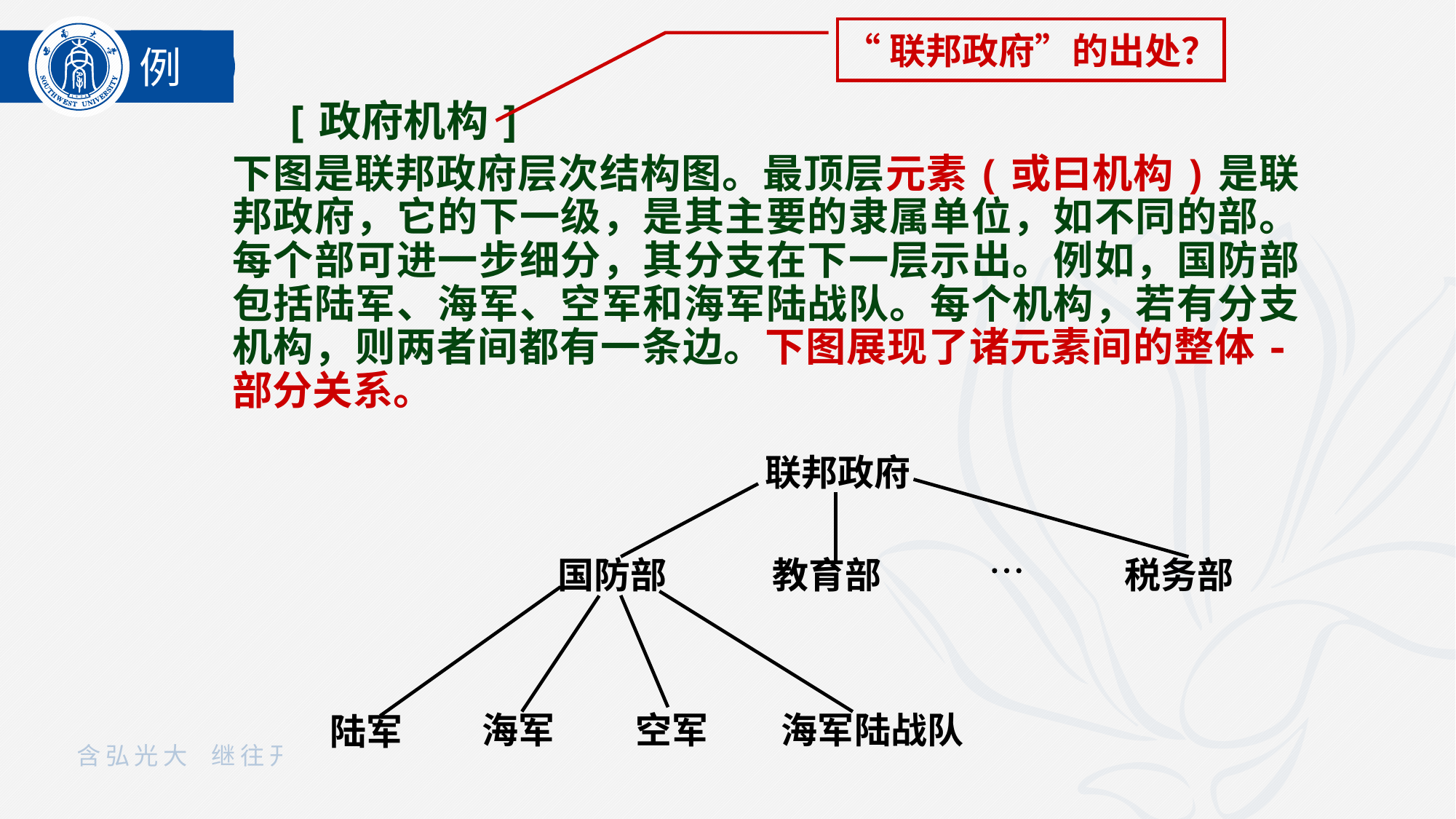

“联邦政府”的出处？

例
  [政府机构]
下图是联邦政府层次结构图。最顶层元素(或曰机构)是联邦政府，它的下一级，是其主要的隶属单位，如不同的部。每个部可进一步细分，其分支在下一层示出。例如，国防部包括陆军、海军、空军和海军陆战队。每个机构，若有分支机构，则两者间都有一条边。下图展现了诸元素间的整体-部分关系。
联邦政府

国防部
教育部
税务部
…

空军
海军
海军陆战队
陆军